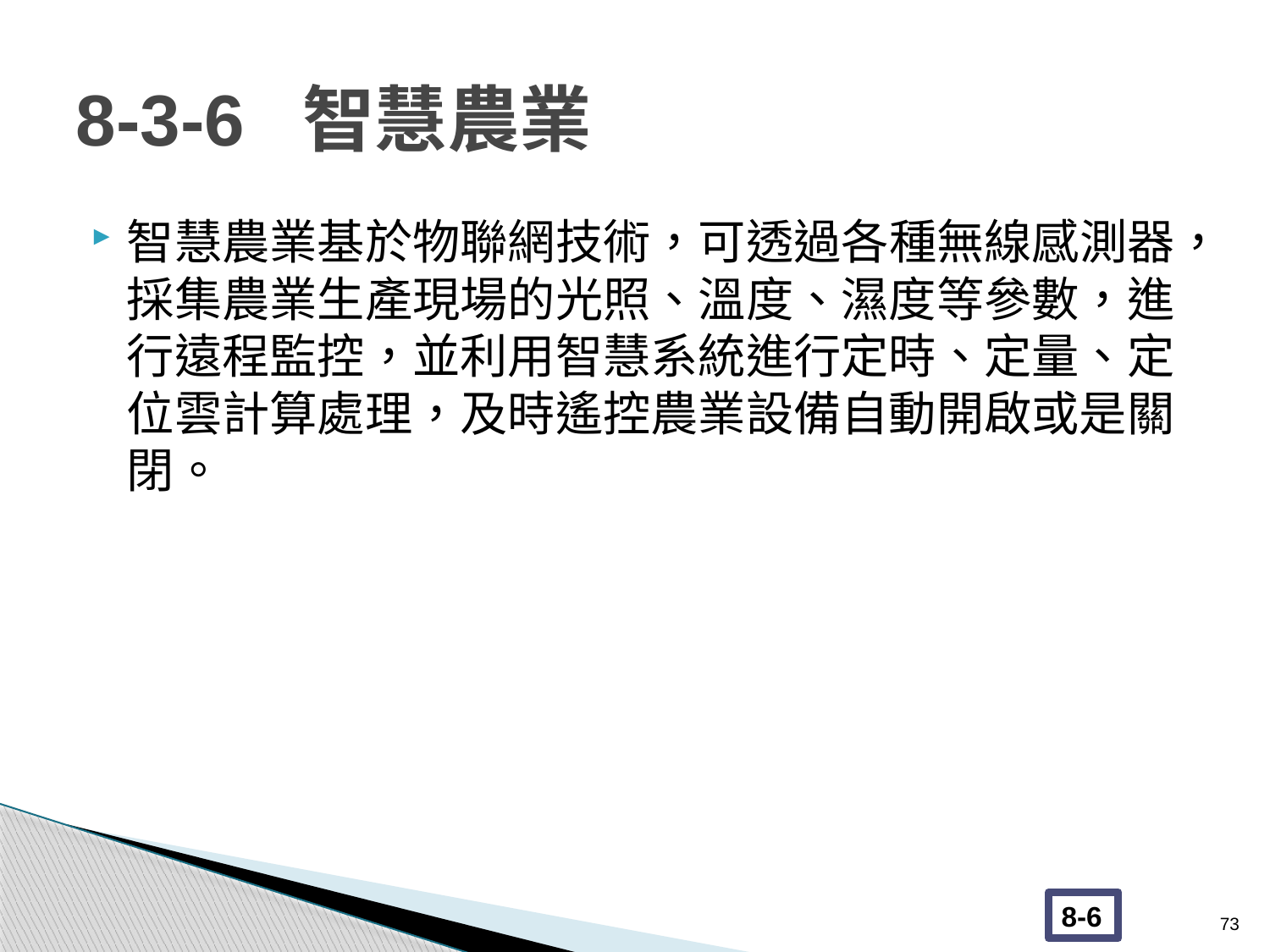

# 8-3-6  智慧農業
智慧農業基於物聯網技術，可透過各種無線感測器，採集農業生產現場的光照、溫度、濕度等參數，進行遠程監控，並利用智慧系統進行定時、定量、定位雲計算處理，及時遙控農業設備自動開啟或是關閉。
73